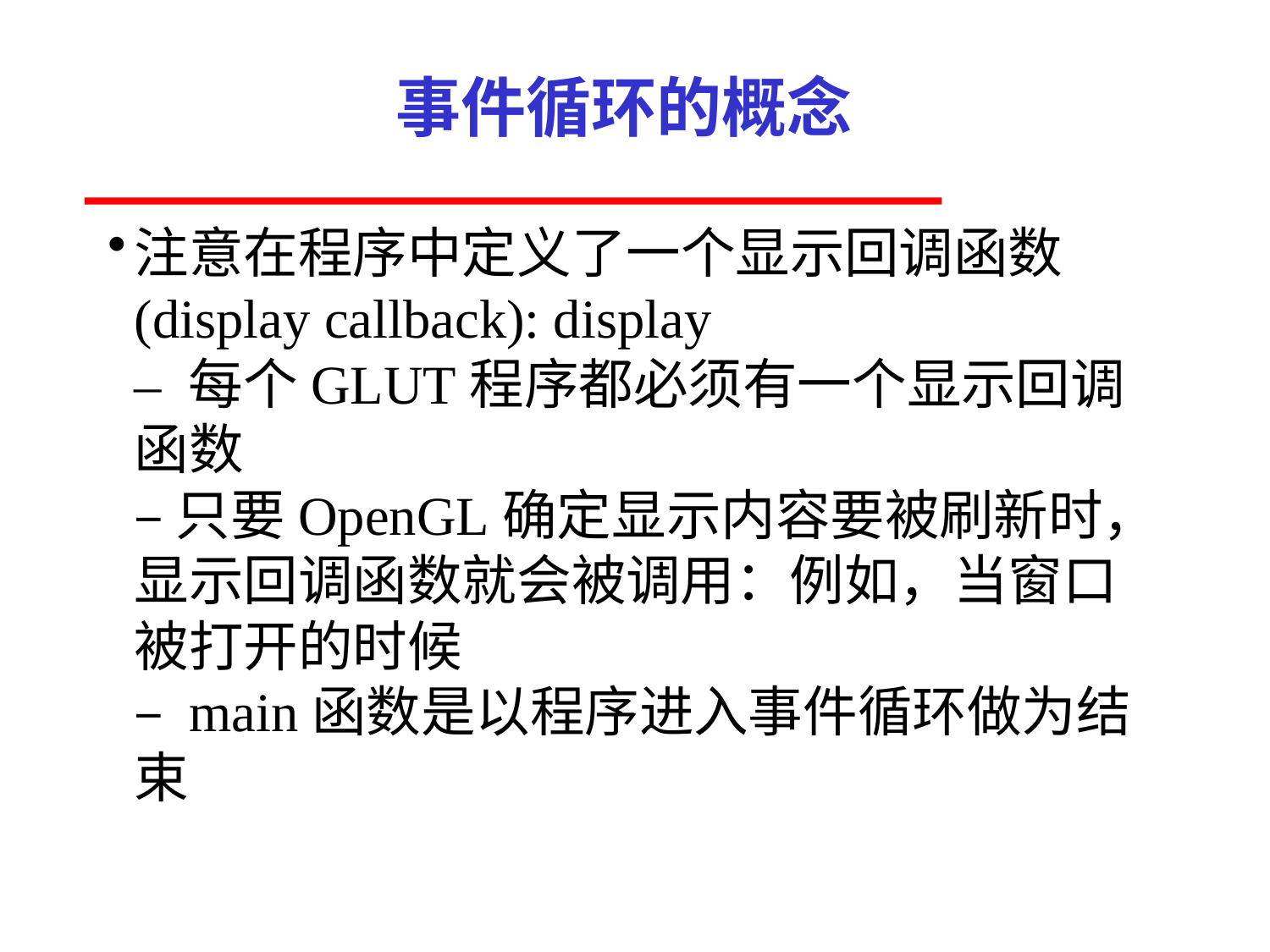

# 事件循环的概念
注意在程序中定义了一个显示回调函数
(display callback): display
– 每个GLUT程序都必须有一个显示回调函数
– 只要OpenGL确定显示内容要被刷新时，显示回调函数就会被调用：例如，当窗口被打开的时候
– main函数是以程序进入事件循环做为结束
54